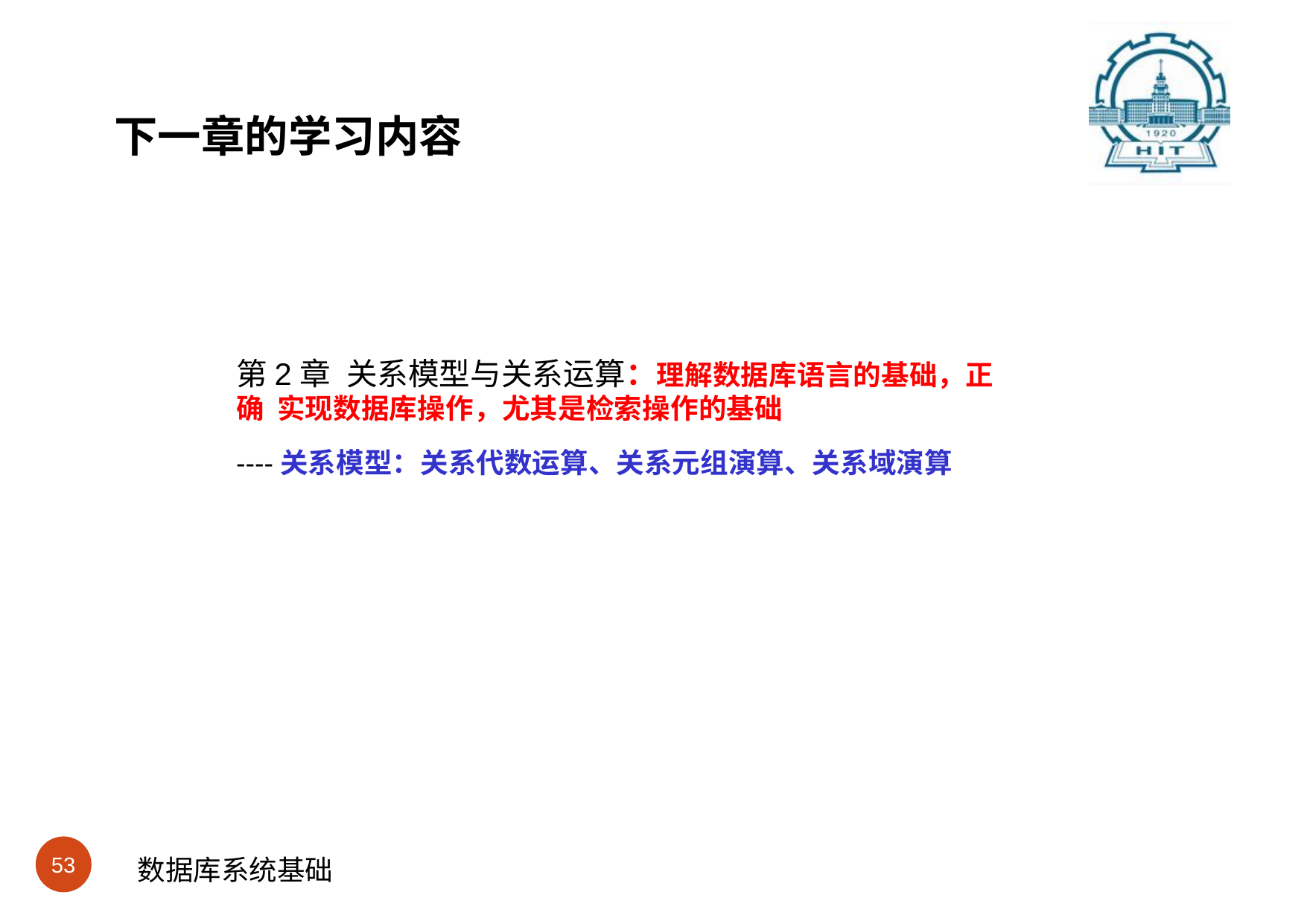

#
下一章的学习内容
第2章	关系模型与关系运算：理解数据库语言的基础，正确  实现数据库操作，尤其是检索操作的基础
----关系模型：关系代数运算、关系元组演算、关系域演算